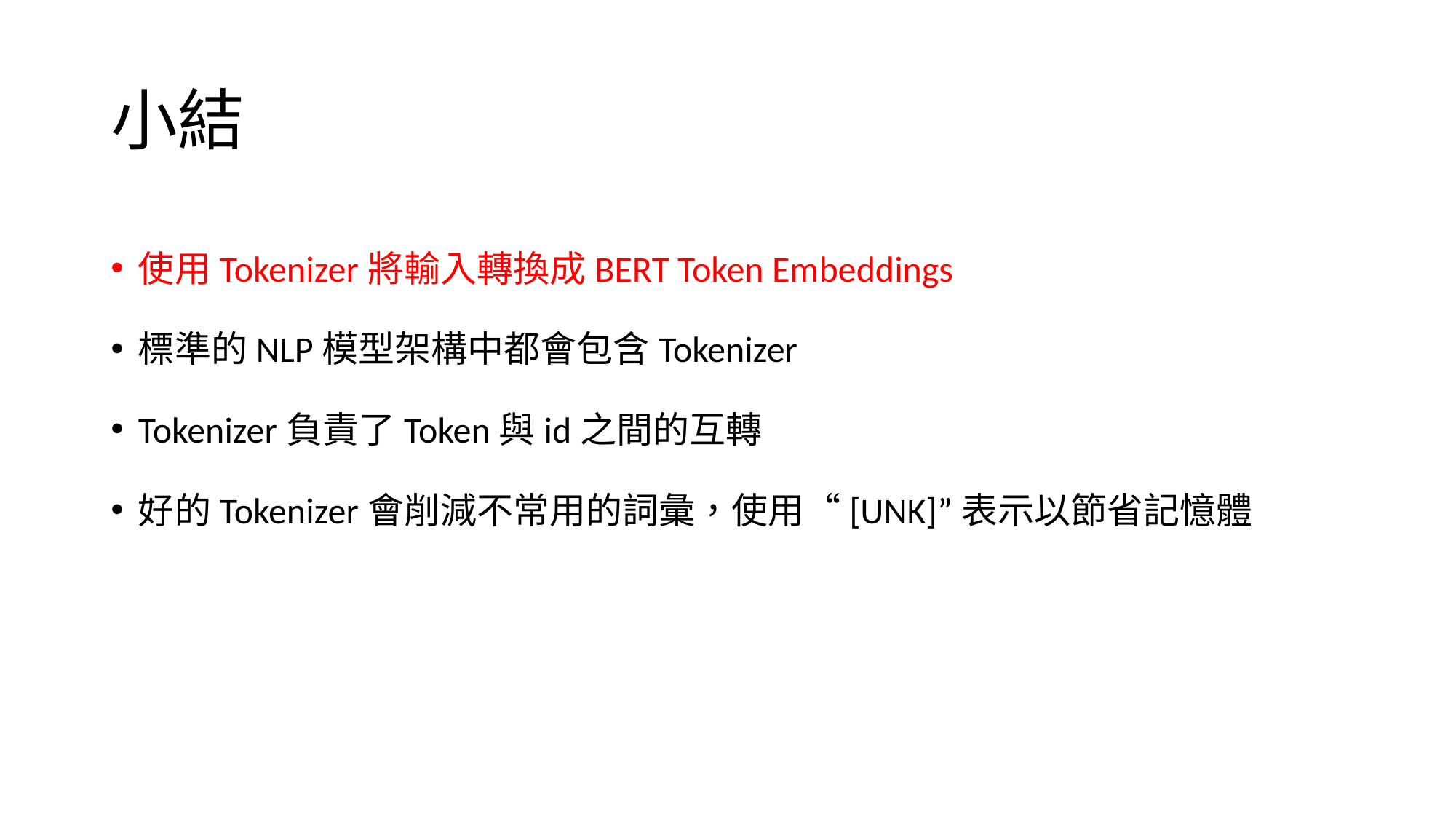

# 小結
使用Tokenizer將輸入轉換成BERT Token Embeddings
標準的NLP模型架構中都會包含Tokenizer
Tokenizer負責了Token與id之間的互轉
好的Tokenizer會削減不常用的詞彙，使用“[UNK]”表示以節省記憶體